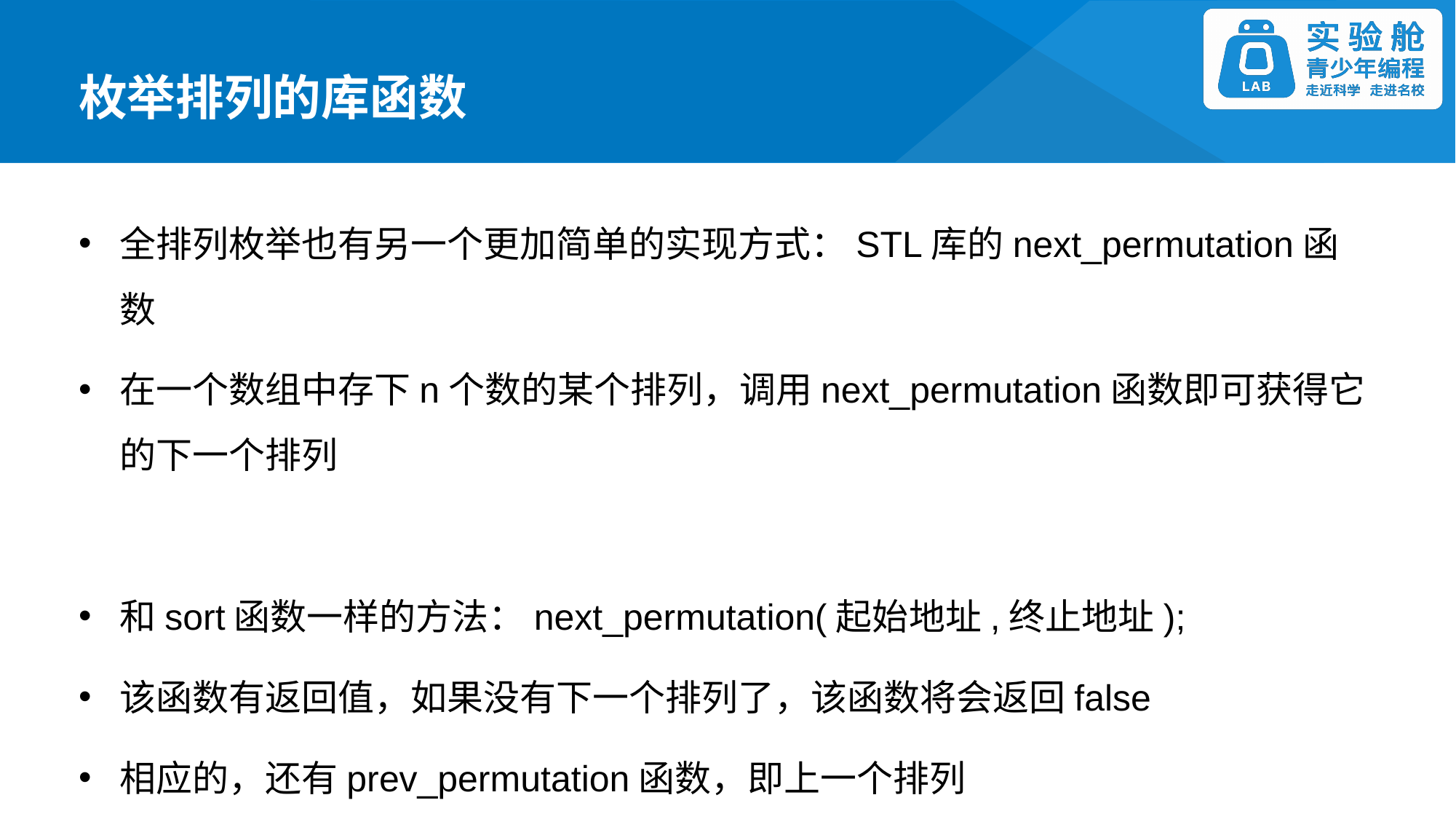

枚举排列的库函数
全排列枚举也有另一个更加简单的实现方式：STL库的next_permutation函数
在一个数组中存下n个数的某个排列，调用next_permutation函数即可获得它的下一个排列

和sort函数一样的方法：next_permutation(起始地址,终止地址);
该函数有返回值，如果没有下一个排列了，该函数将会返回false
相应的，还有prev_permutation函数，即上一个排列